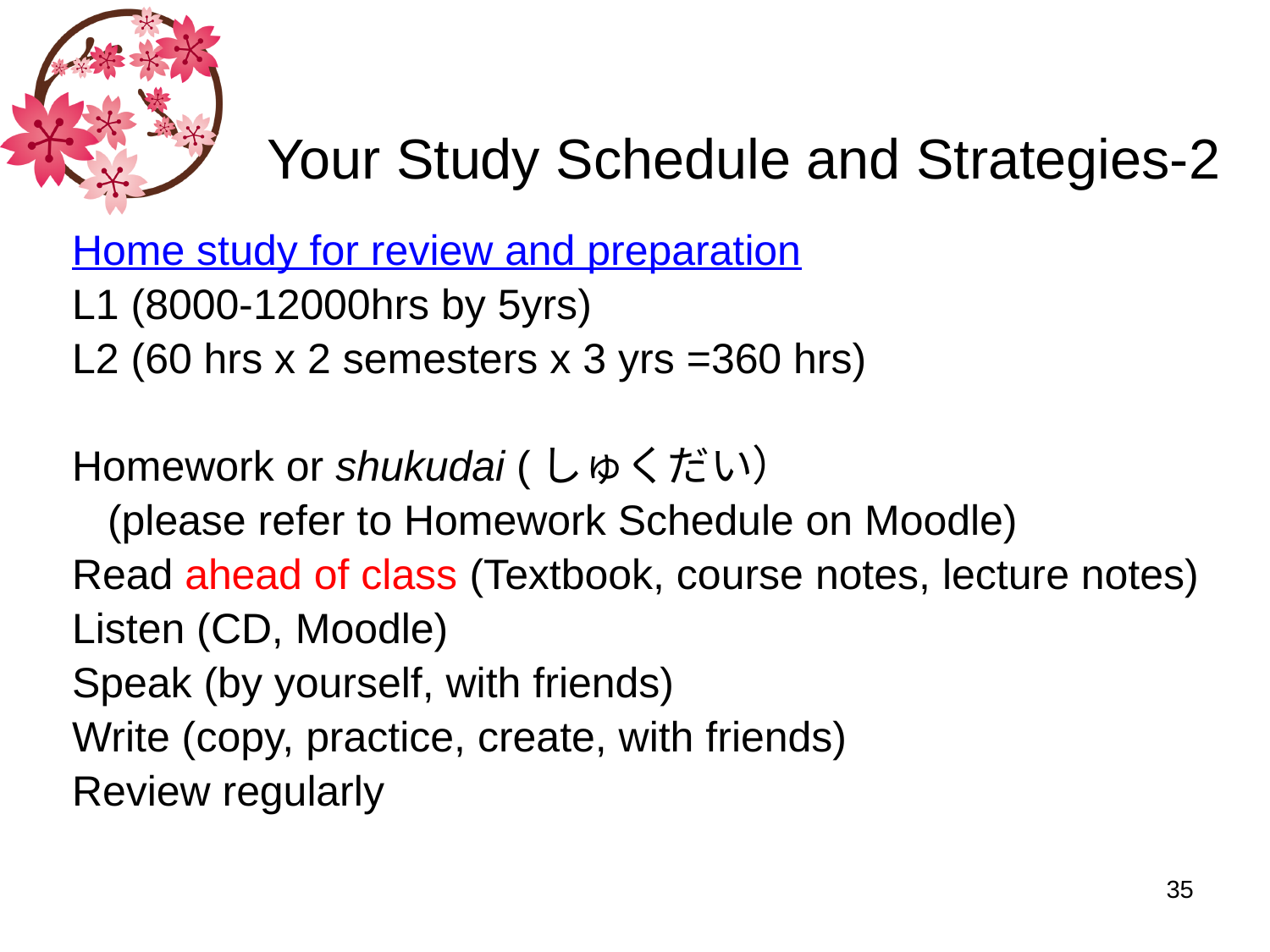

# Your Study Schedule and Strategies-2
Home study for review and preparation
L1 (8000-12000hrs by 5yrs)
L2 (60 hrs x 2 semesters x 3 yrs =360 hrs)

Homework or shukudai (しゅくだい）
   (please refer to Homework Schedule on Moodle)
Read ahead of class (Textbook, course notes, lecture notes)
Listen (CD, Moodle)
Speak (by yourself, with friends)
Write (copy, practice, create, with friends)
Review regularly

35